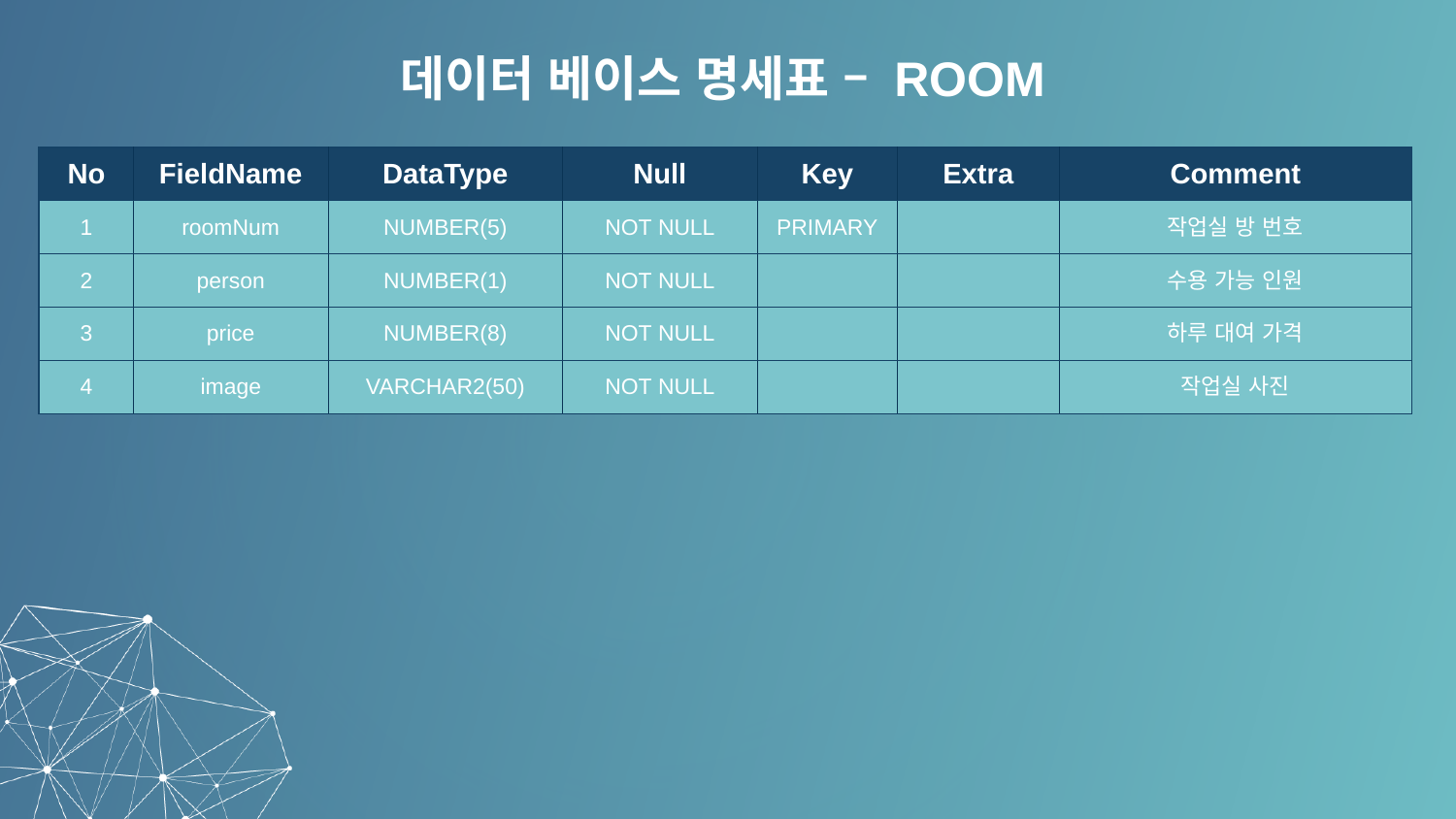

데이터 베이스 명세표 – ROOM
| No | FieldName | DataType | Null | Key | Extra | Comment |
| --- | --- | --- | --- | --- | --- | --- |
| 1 | roomNum | NUMBER(5) | NOT NULL | PRIMARY |  | 작업실 방 번호 |
| 2 | person | NUMBER(1) | NOT NULL |  |  | 수용 가능 인원 |
| 3 | price | NUMBER(8) | NOT NULL |  |  | 하루 대여 가격 |
| 4 | image | VARCHAR2(50) | NOT NULL |  |  | 작업실 사진 |